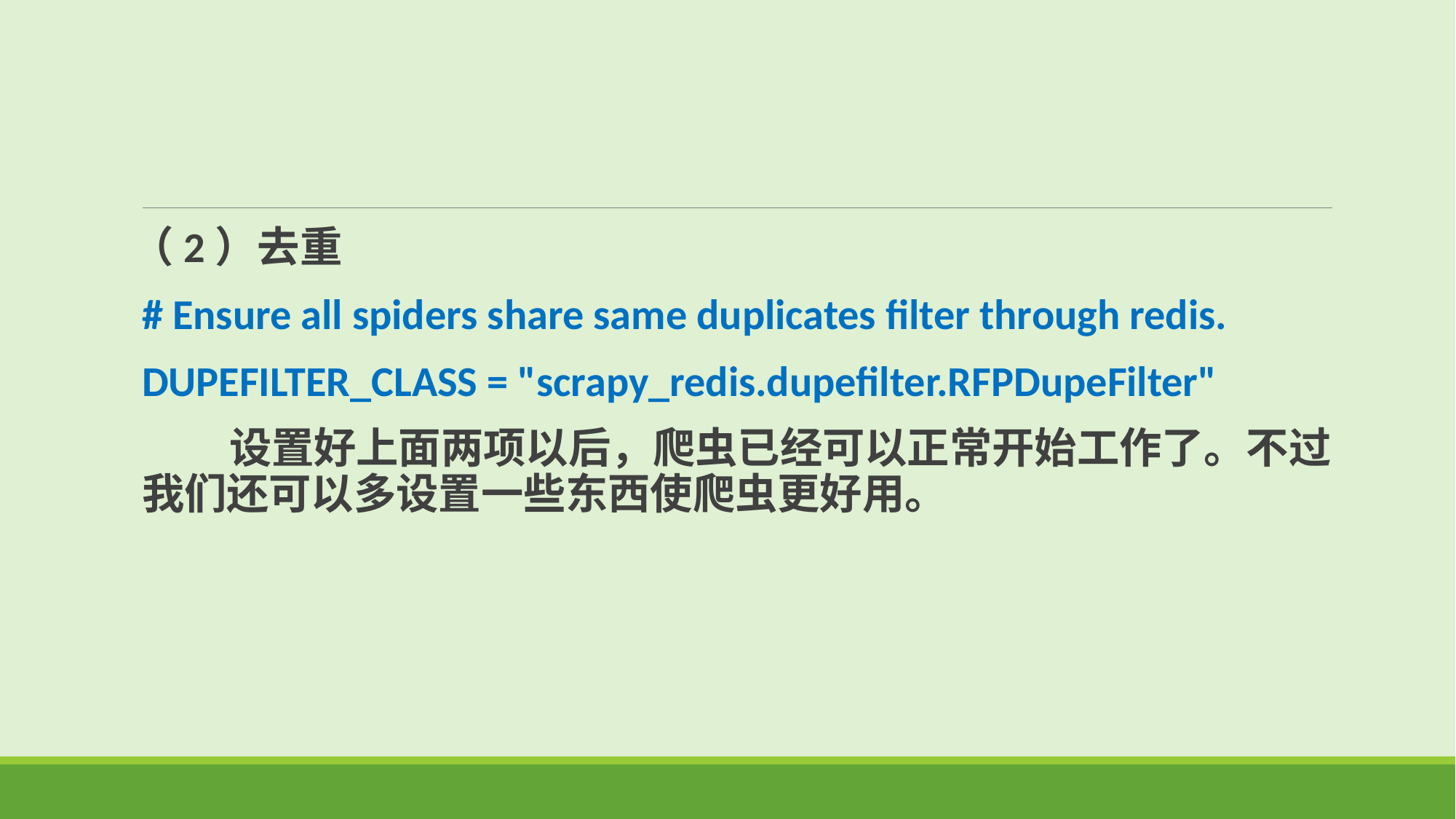

（2）去重
# Ensure all spiders share same duplicates filter through redis.
DUPEFILTER_CLASS = "scrapy_redis.dupefilter.RFPDupeFilter"
        设置好上面两项以后，爬虫已经可以正常开始工作了。不过我们还可以多设置一些东西使爬虫更好用。